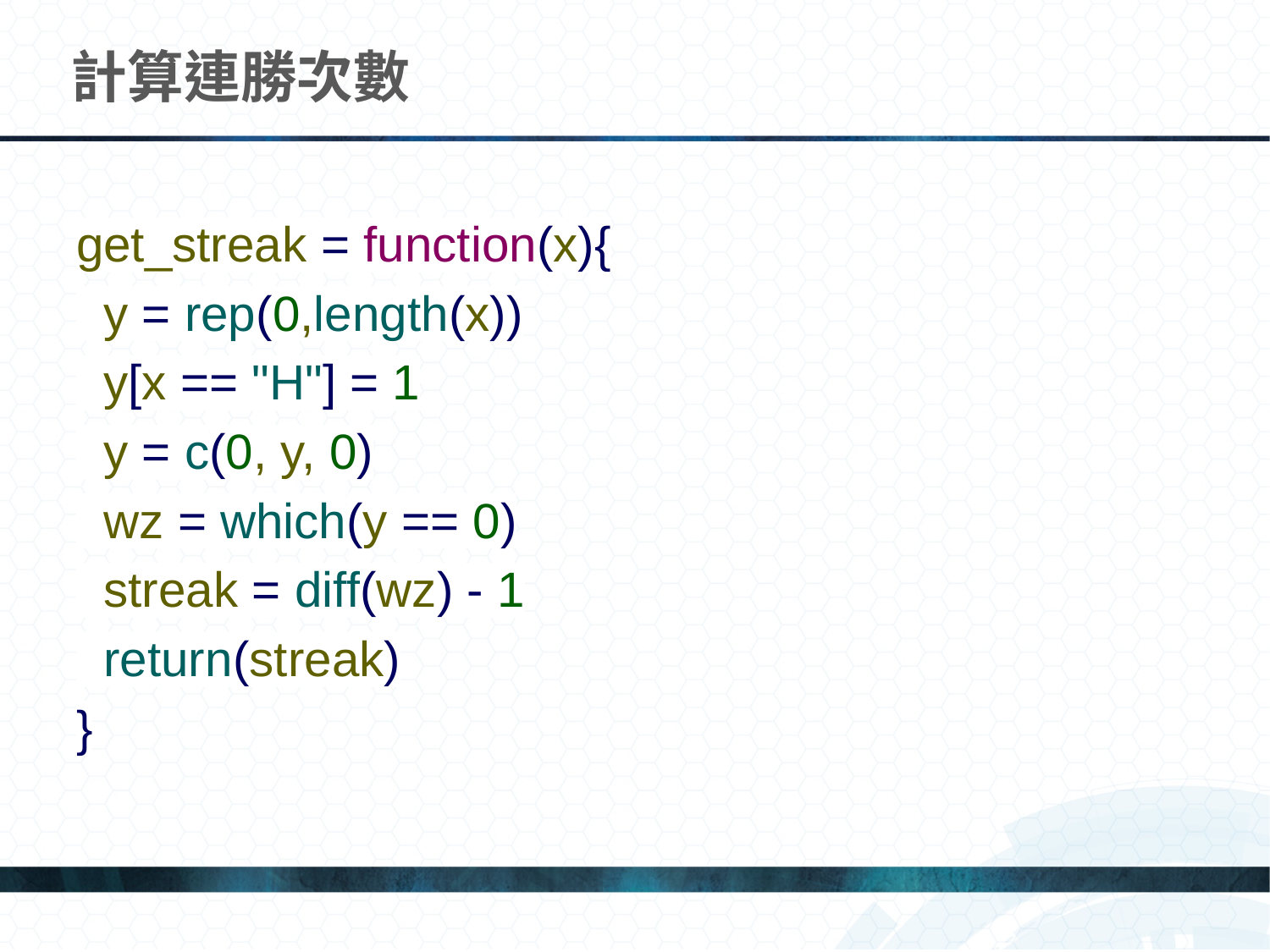

# 計算連勝次數
get_streak = function(x){
  y = rep(0,length(x))
  y[x == "H"] = 1
  y = c(0, y, 0)
  wz = which(y == 0)
  streak = diff(wz) - 1
  return(streak)
}